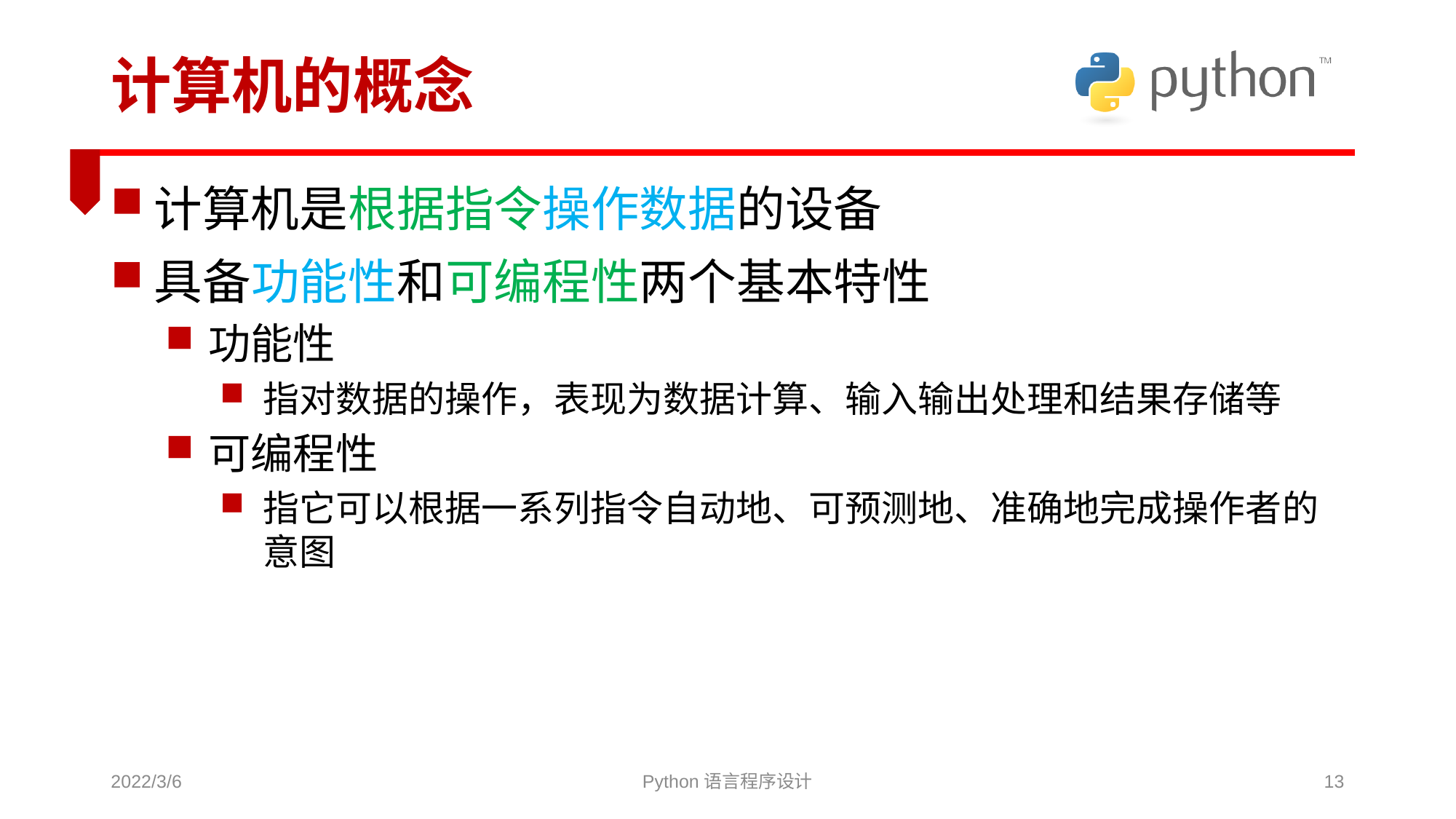

# 计算机的概念
计算机是根据指令操作数据的设备
具备功能性和可编程性两个基本特性
功能性
指对数据的操作，表现为数据计算、输入输出处理和结果存储等
可编程性
指它可以根据一系列指令自动地、可预测地、准确地完成操作者的意图
2022/3/6
Python语言程序设计
13